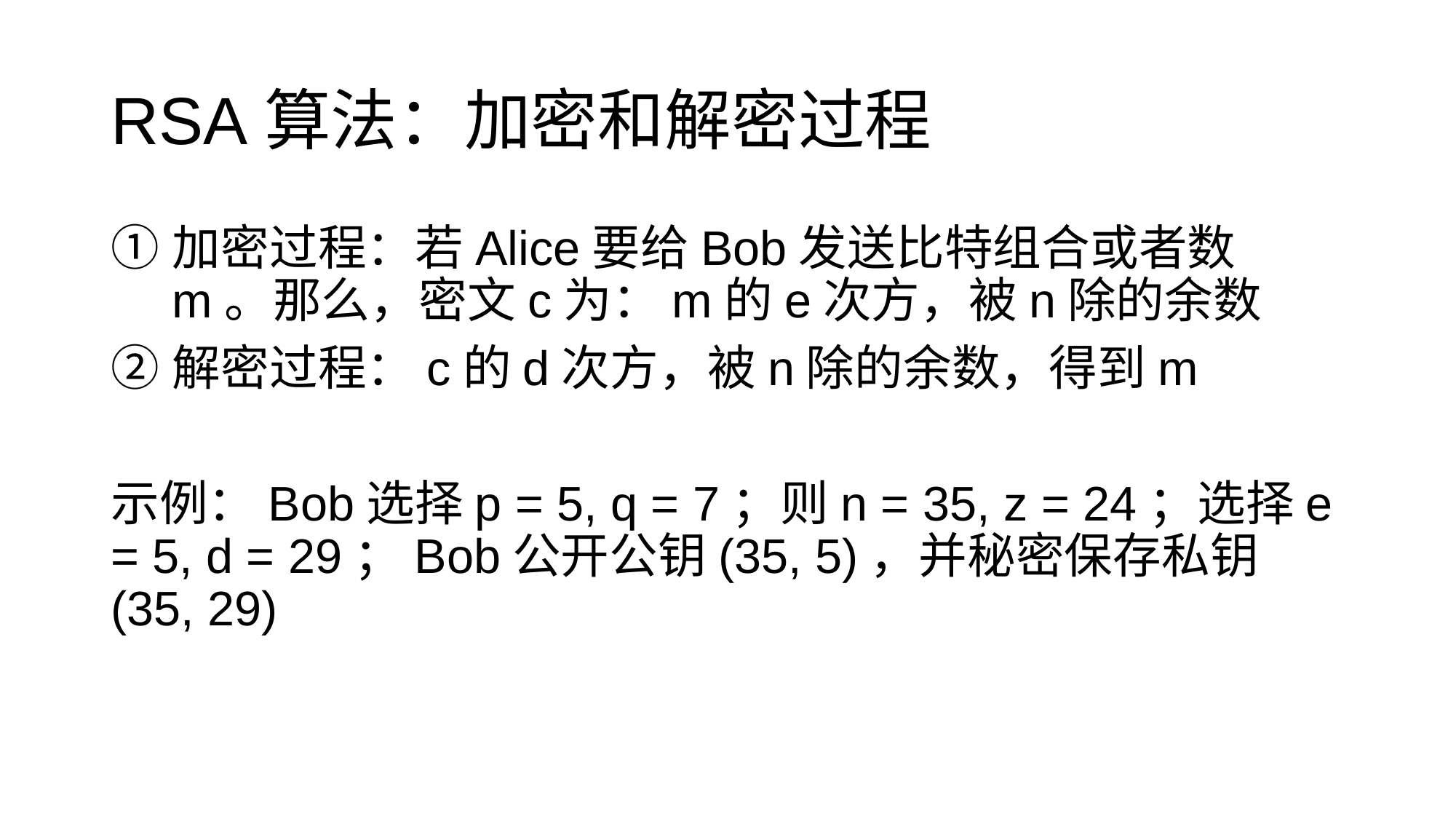

# RSA算法：加密和解密过程
加密过程：若Alice要给Bob发送比特组合或者数m。那么，密文c为：m的e次方，被n除的余数
解密过程：c的d次方，被n除的余数，得到m

示例：Bob选择p = 5, q = 7；则n = 35, z = 24；选择e = 5, d = 29；Bob公开公钥(35, 5)，并秘密保存私钥(35, 29)